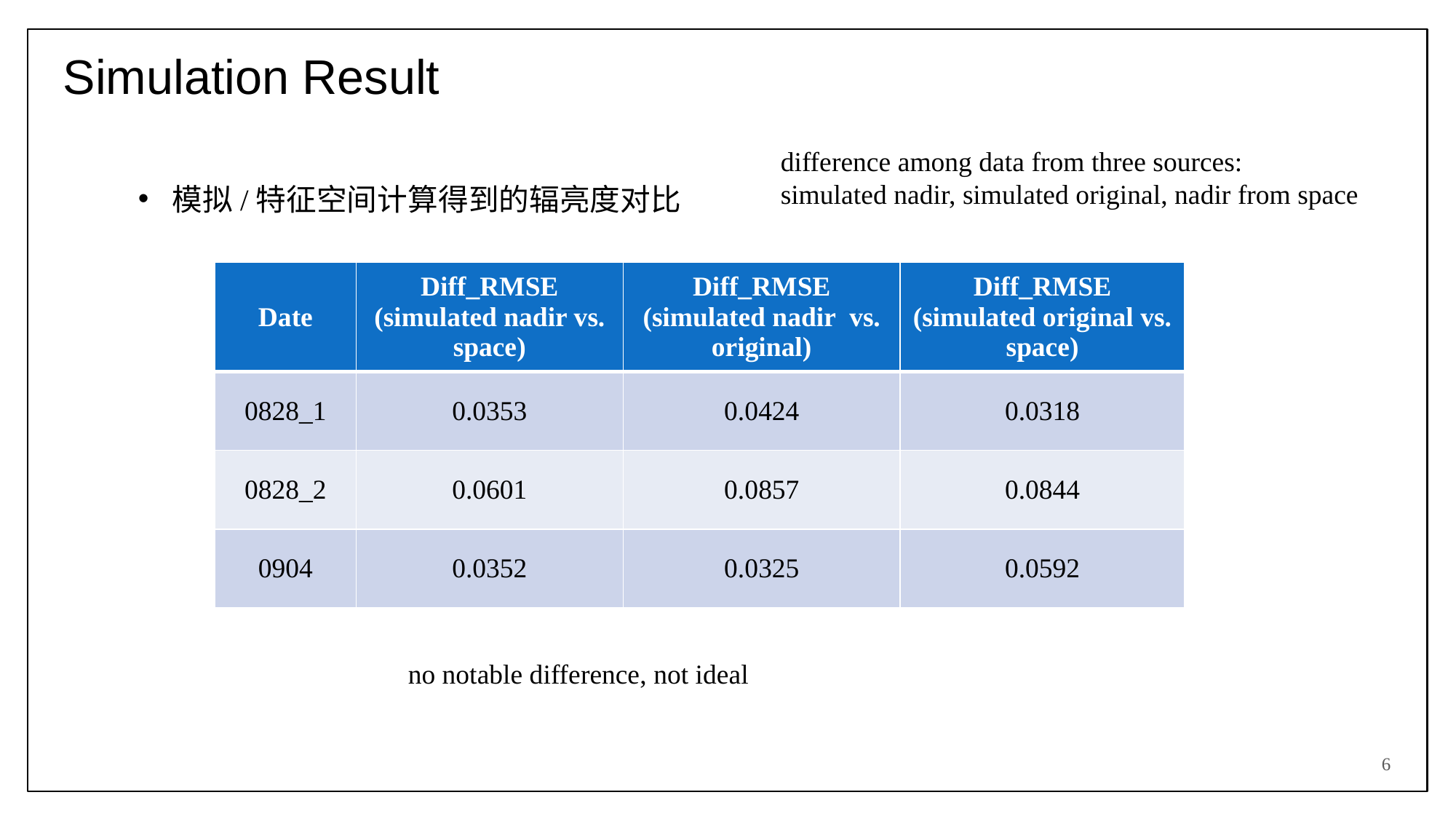

# Simulation Result
difference among data from three sources:
simulated nadir, simulated original, nadir from space
模拟/特征空间计算得到的辐亮度对比
| Date | Diff\_RMSE (simulated nadir vs. space) | Diff\_RMSE (simulated nadir vs. original) | Diff\_RMSE (simulated original vs. space) |
| --- | --- | --- | --- |
| 0828\_1 | 0.0353 | 0.0424 | 0.0318 |
| 0828\_2 | 0.0601 | 0.0857 | 0.0844 |
| 0904 | 0.0352 | 0.0325 | 0.0592 |
no notable difference, not ideal
6